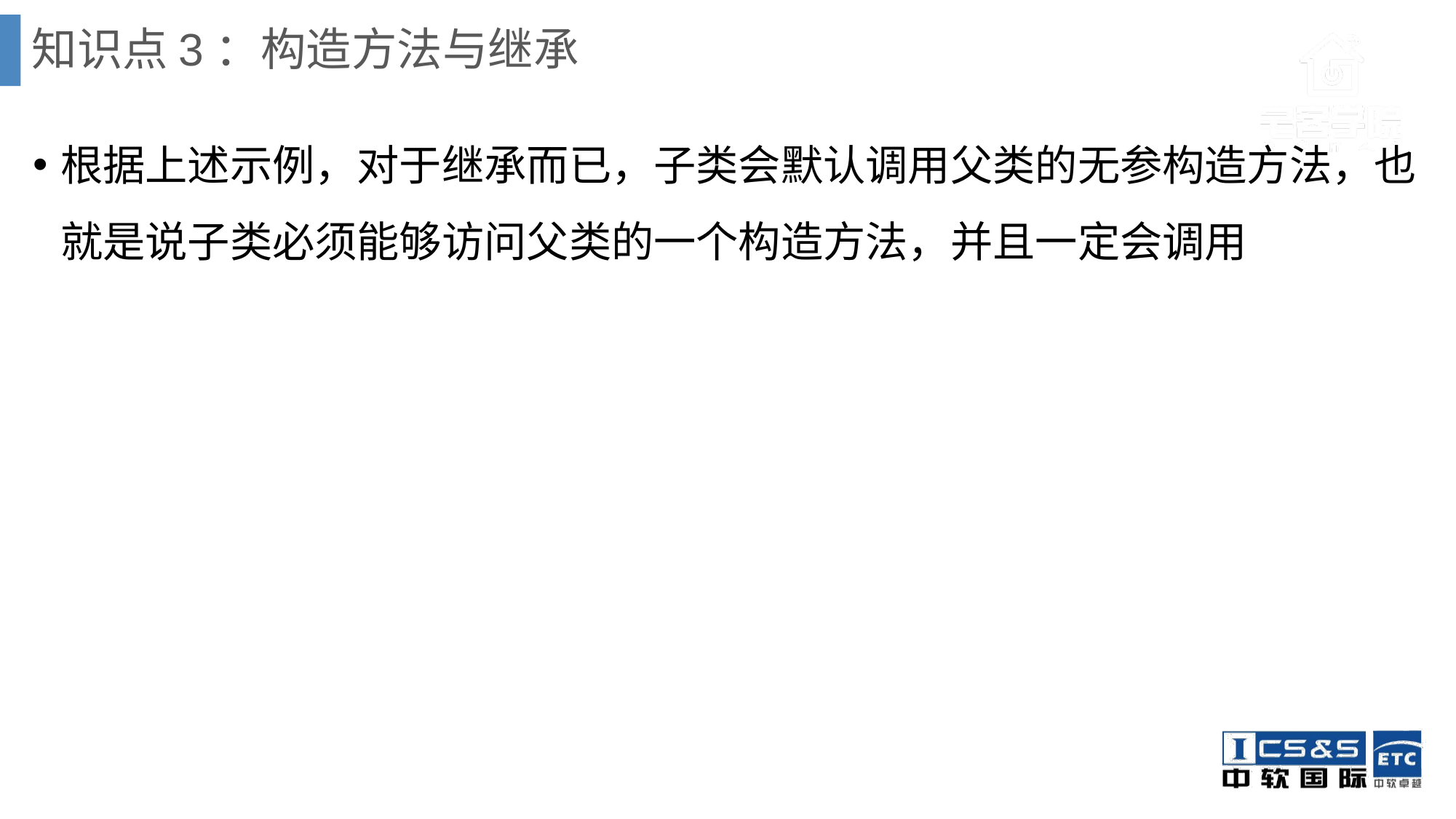

# 知识点3：构造方法与继承
根据上述示例，对于继承而已，子类会默认调用父类的无参构造方法，也就是说子类必须能够访问父类的一个构造方法，并且一定会调用